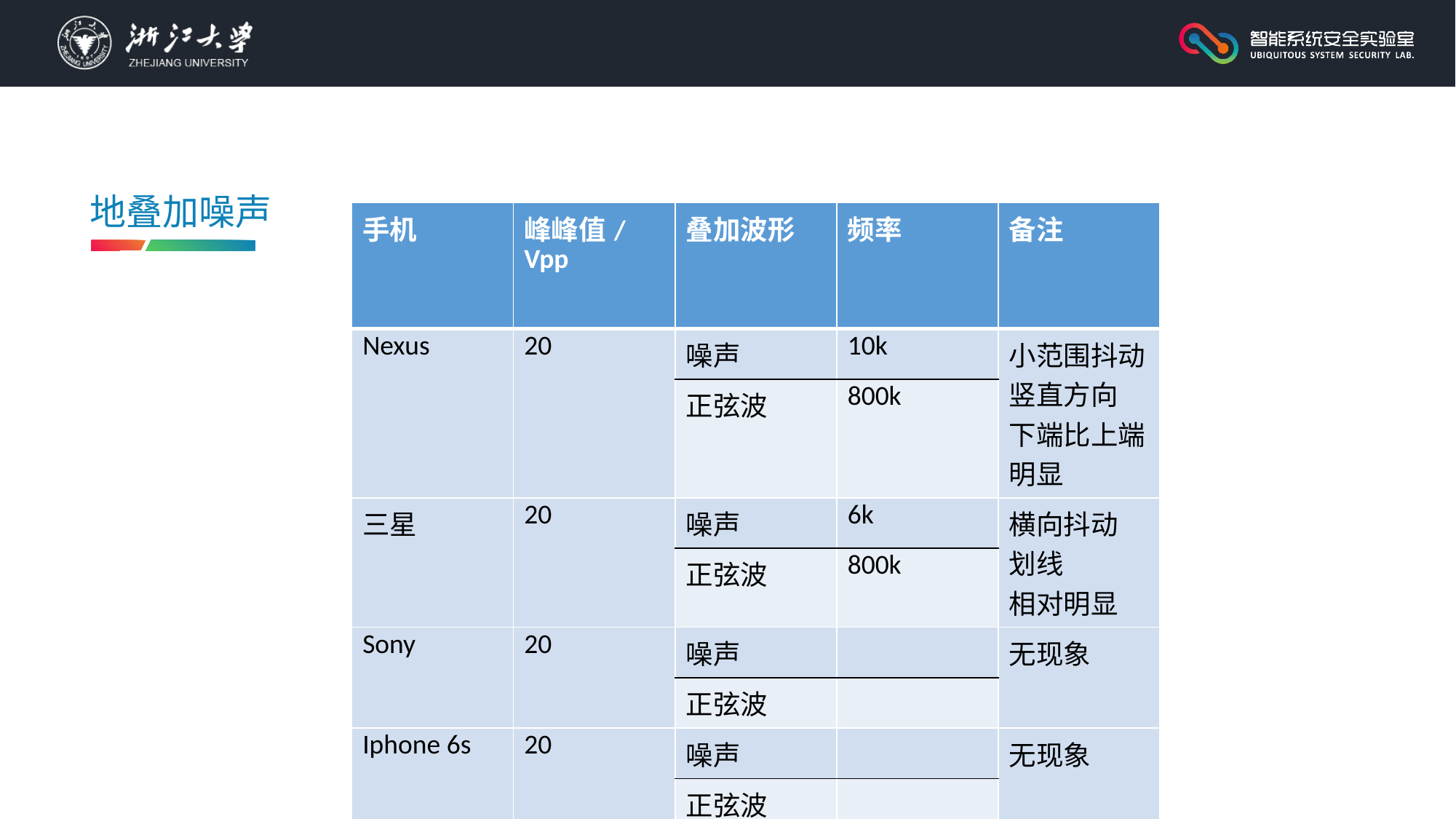

地叠加噪声
| 手机 | 峰峰值/Vpp | 叠加波形 | 频率 | 备注 |
| --- | --- | --- | --- | --- |
| Nexus | 20 | 噪声 | 10k | 小范围抖动 竖直方向 下端比上端明显 |
|  |  | 正弦波 | 800k |  |
| 三星 | 20 | 噪声 | 6k | 横向抖动 划线 相对明显 |
|  |  | 正弦波 | 800k |  |
| Sony | 20 | 噪声 |  | 无现象 |
|  |  | 正弦波 |  |  |
| Iphone 6s | 20 | 噪声 |  | 无现象 |
|  |  | 正弦波 |  |  |
| 小米6 | 20 | 噪声 |  | 无现象 |
|  |  | 正弦波 |  |  |